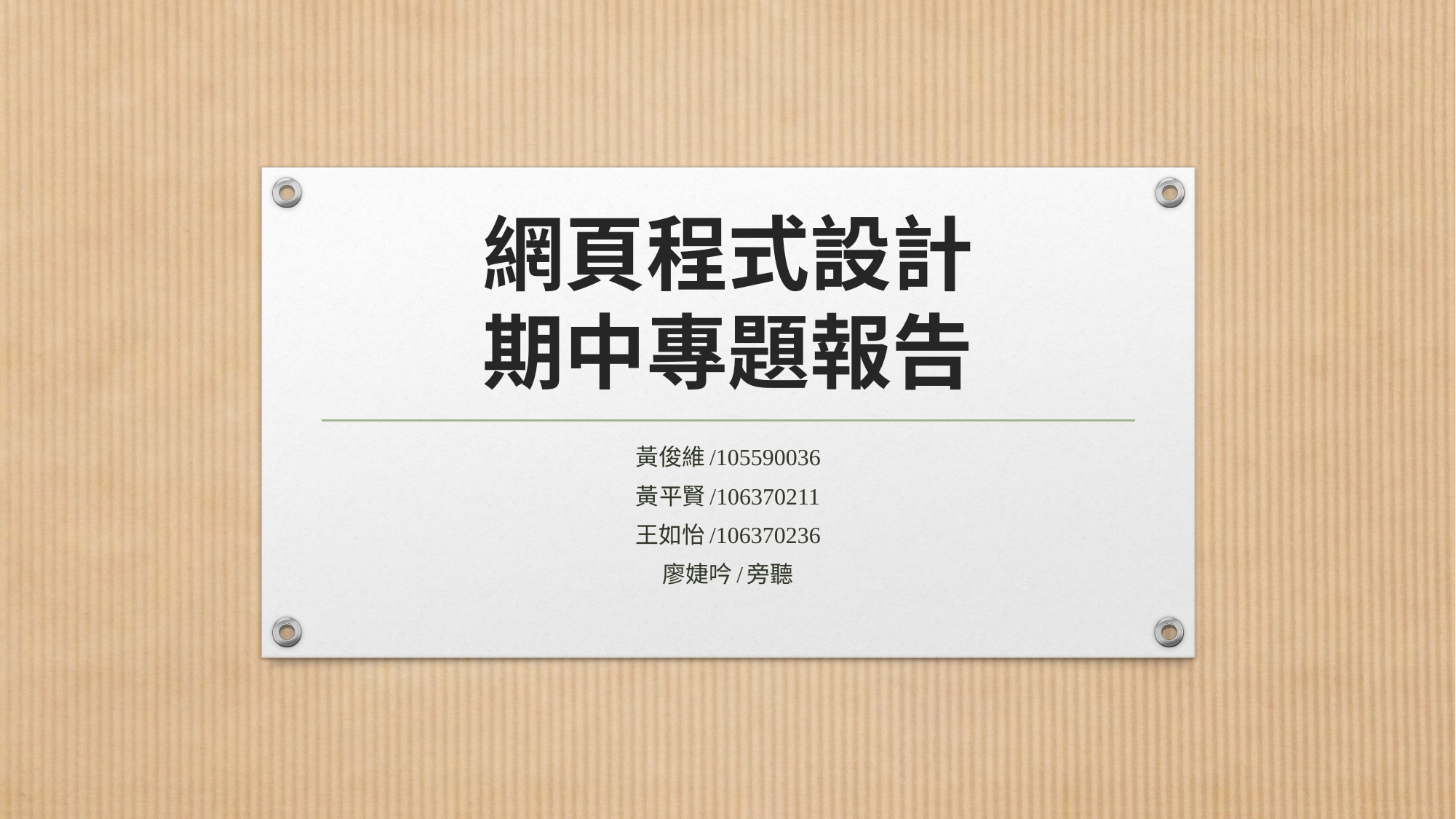

# 網頁程式設計 期中專題報告
黃俊維/105590036
黃平賢/106370211
王如怡/106370236
廖婕吟/旁聽